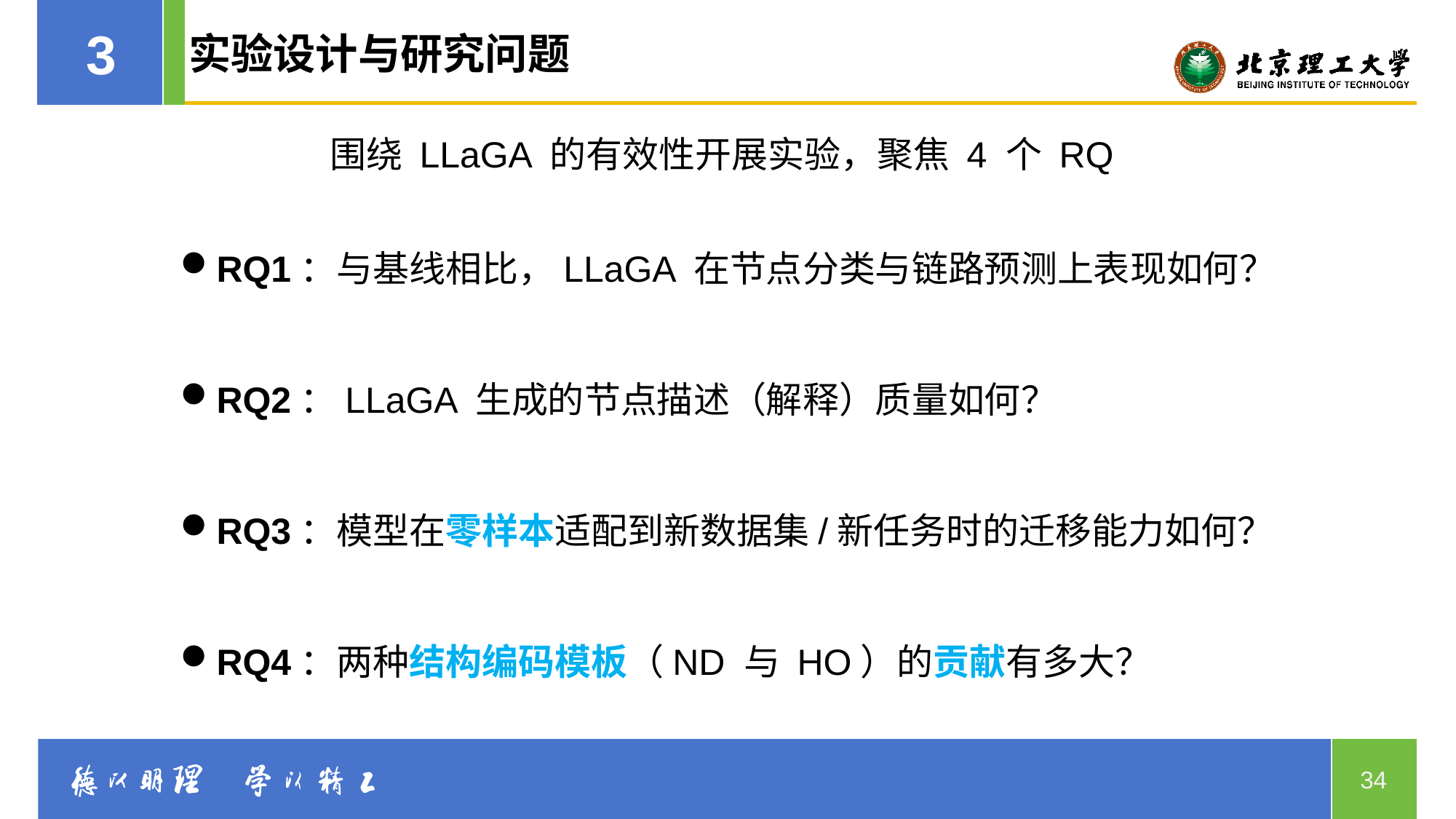

3
实验设计与研究问题
围绕 LLaGA 的有效性开展实验，聚焦 4 个 RQ
RQ1：与基线相比，LLaGA 在节点分类与链路预测上表现如何？

RQ2：LLaGA 生成的节点描述（解释）质量如何？

RQ3：模型在零样本适配到新数据集/新任务时的迁移能力如何？

RQ4：两种结构编码模板（ND 与 HO）的贡献有多大？